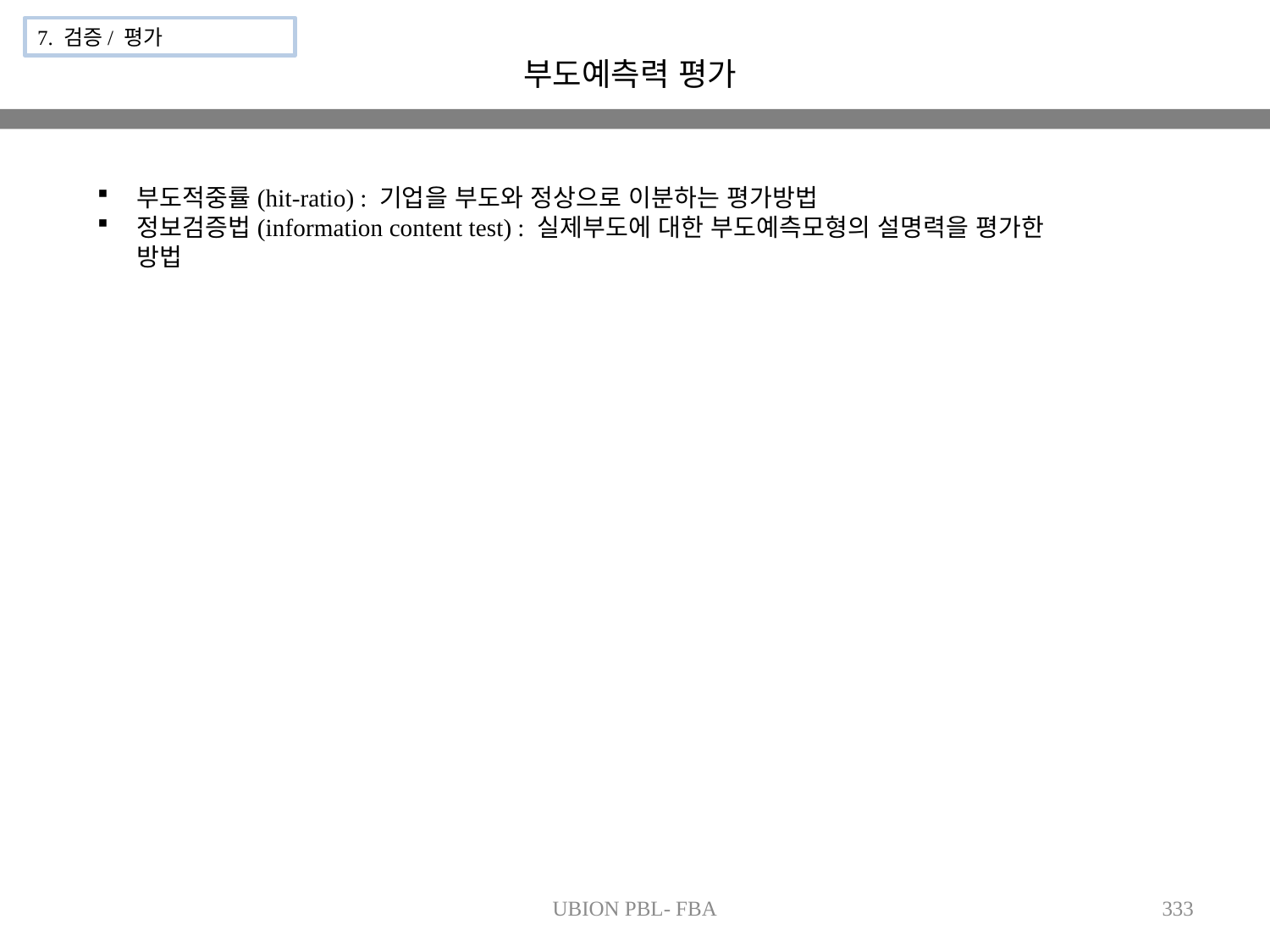

7. 검증/ 평가

부도예측력 평가

부도적중률(hit-ratio) : 기업을 부도와 정상으로 이분하는 평가방법
정보검증법(information content test) : 실제부도에 대한 부도예측모형의 설명력을 평가한 방법
UBION PBL- FBA
333